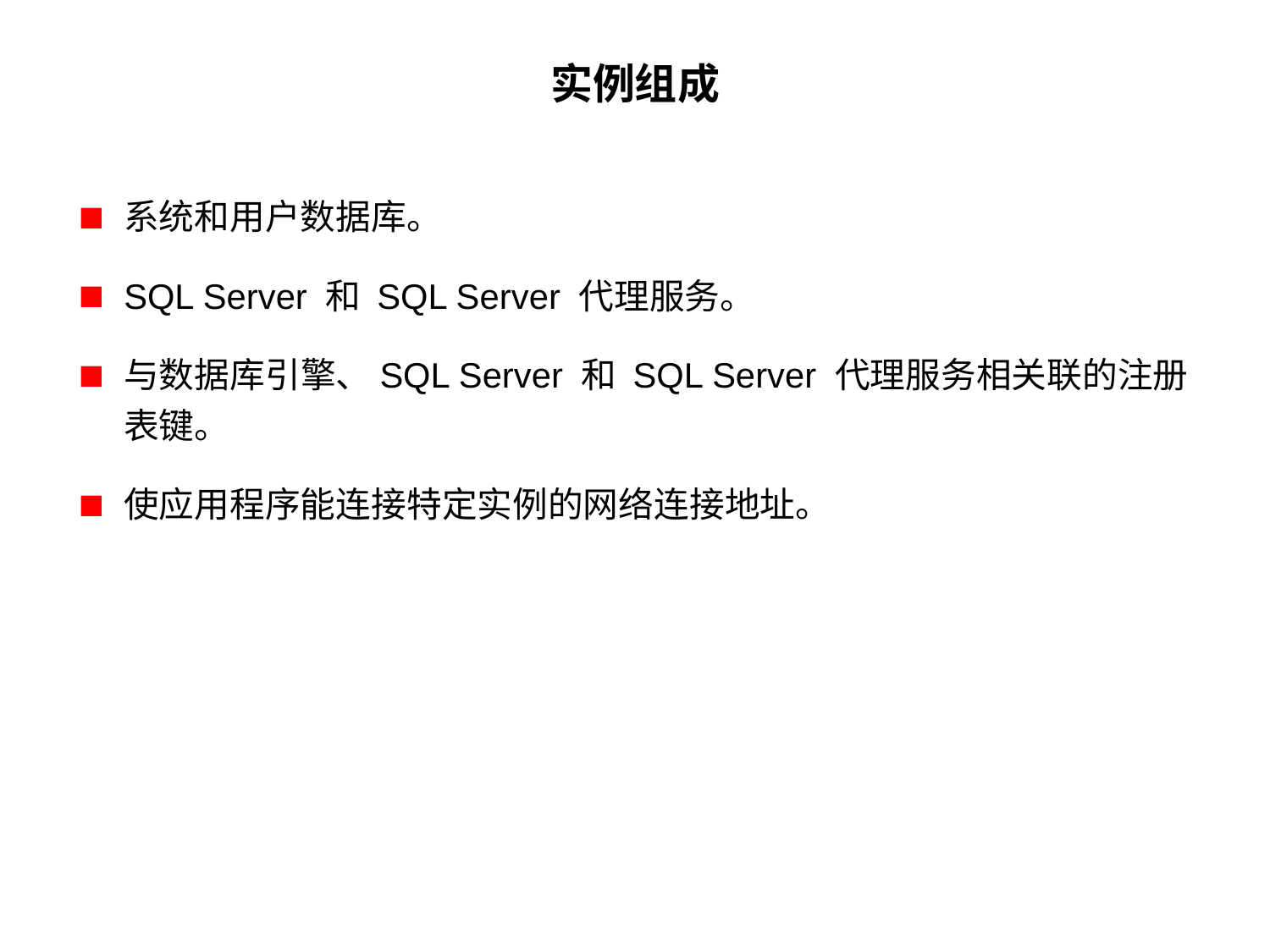

# 实例组成
系统和用户数据库。
SQL Server 和 SQL Server 代理服务。
与数据库引擎、SQL Server 和 SQL Server 代理服务相关联的注册表键。
使应用程序能连接特定实例的网络连接地址。